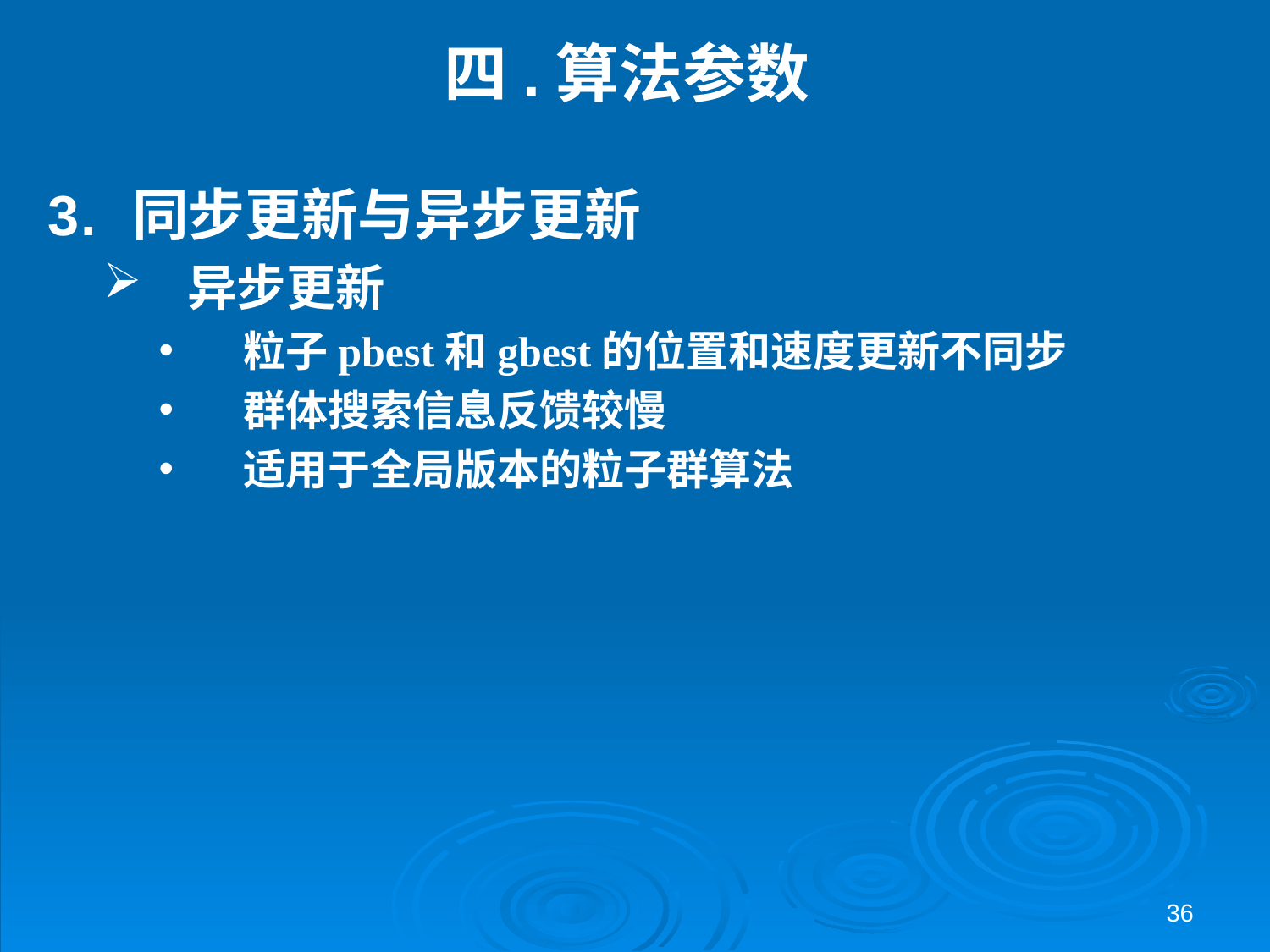

# 四.算法参数
同步更新与异步更新
异步更新
粒子pbest和gbest的位置和速度更新不同步
群体搜索信息反馈较慢
适用于全局版本的粒子群算法
36